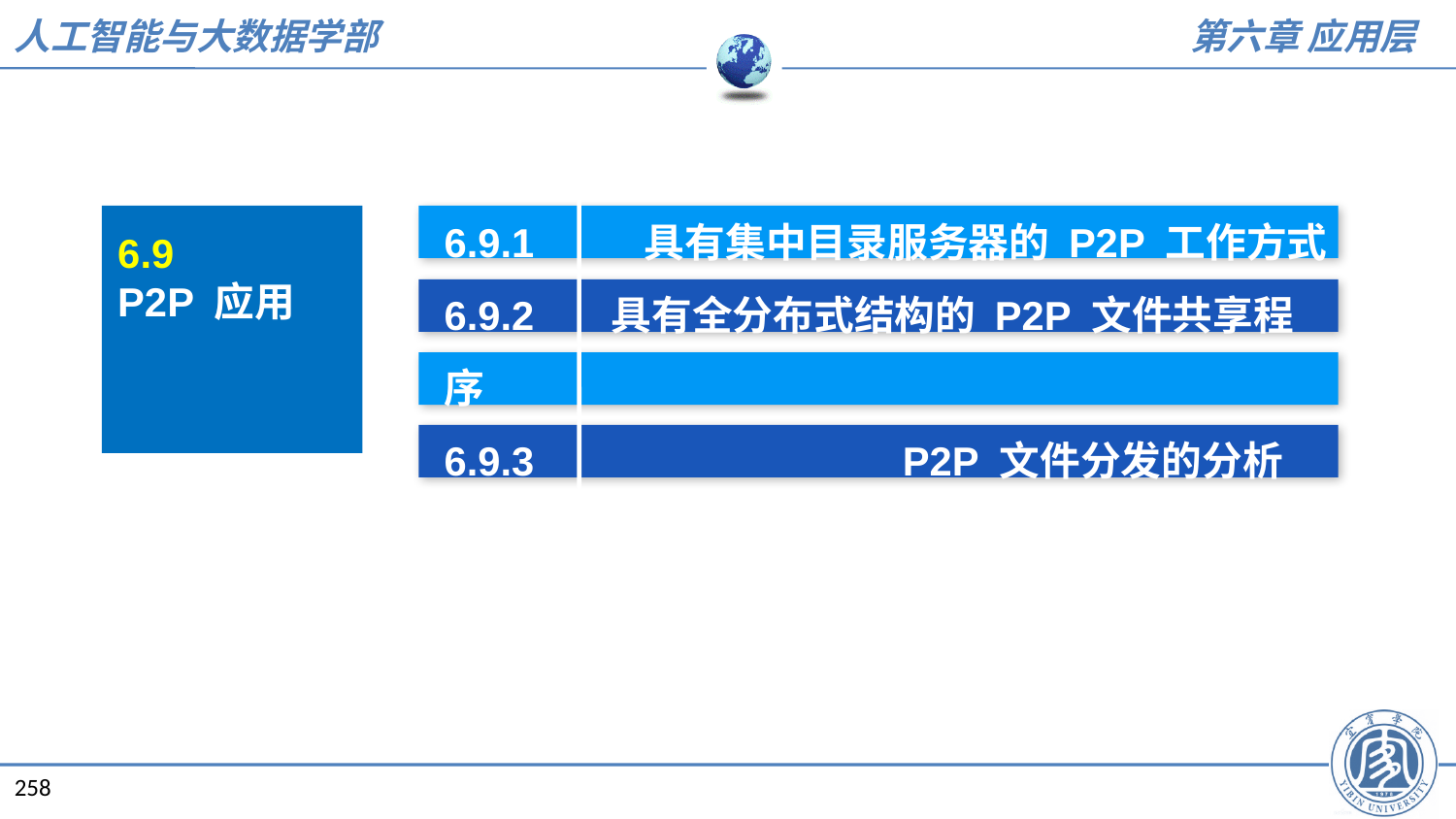

6.9.1         具有集中目录服务器的 P2P 工作方式
6.9.2      具有全分布式结构的 P2P 文件共享程序
6.9.3                                 P2P 文件分发的分析
6.9.4                          在 P2P 对等方中搜索对象

6.9
P2P 应用

258